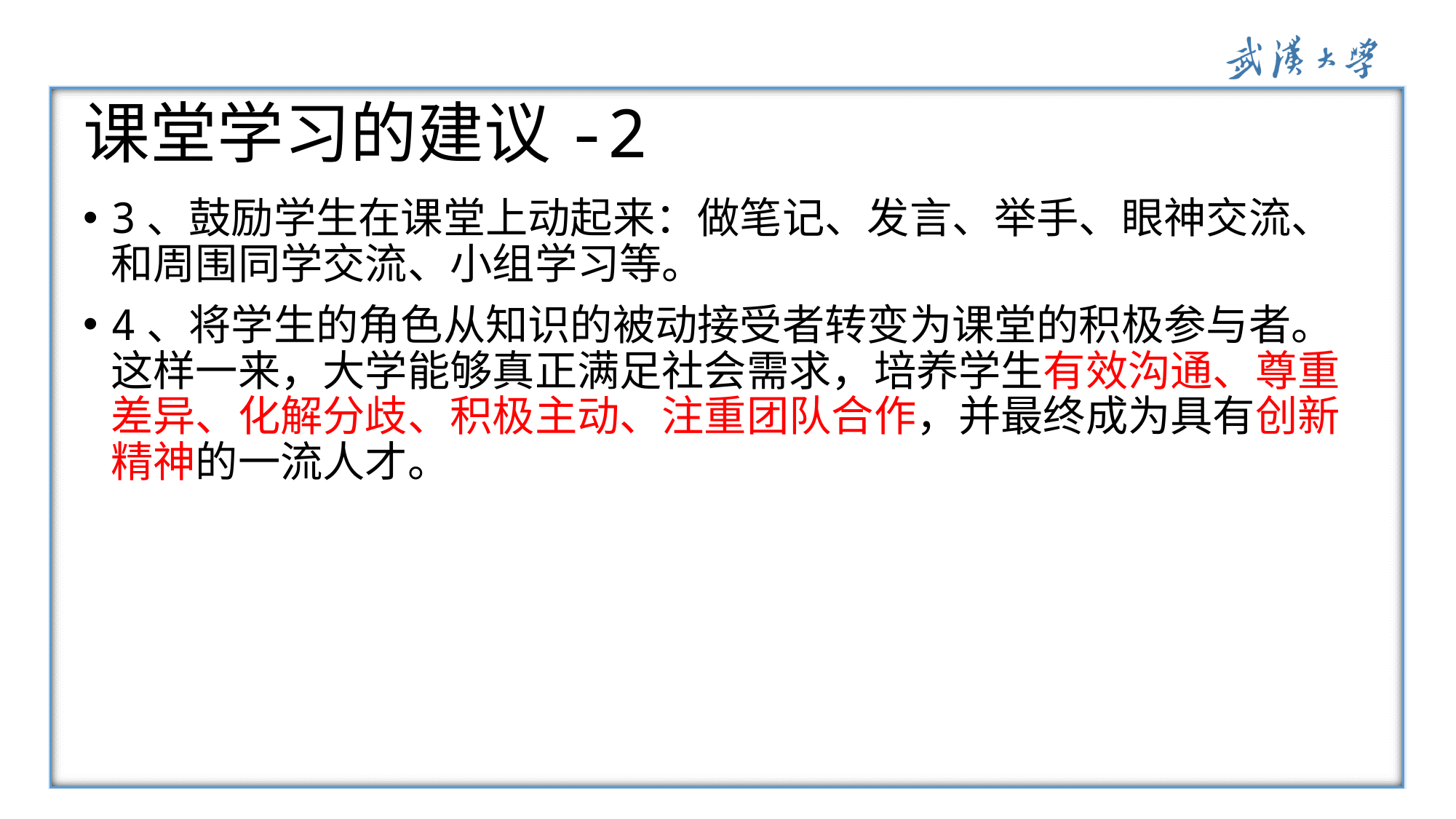

# 课堂学习的建议-2
3、鼓励学生在课堂上动起来：做笔记、发言、举手、眼神交流、和周围同学交流、小组学习等。
4、将学生的角色从知识的被动接受者转变为课堂的积极参与者。这样一来，大学能够真正满足社会需求，培养学生有效沟通、尊重差异、化解分歧、积极主动、注重团队合作，并最终成为具有创新精神的一流人才。